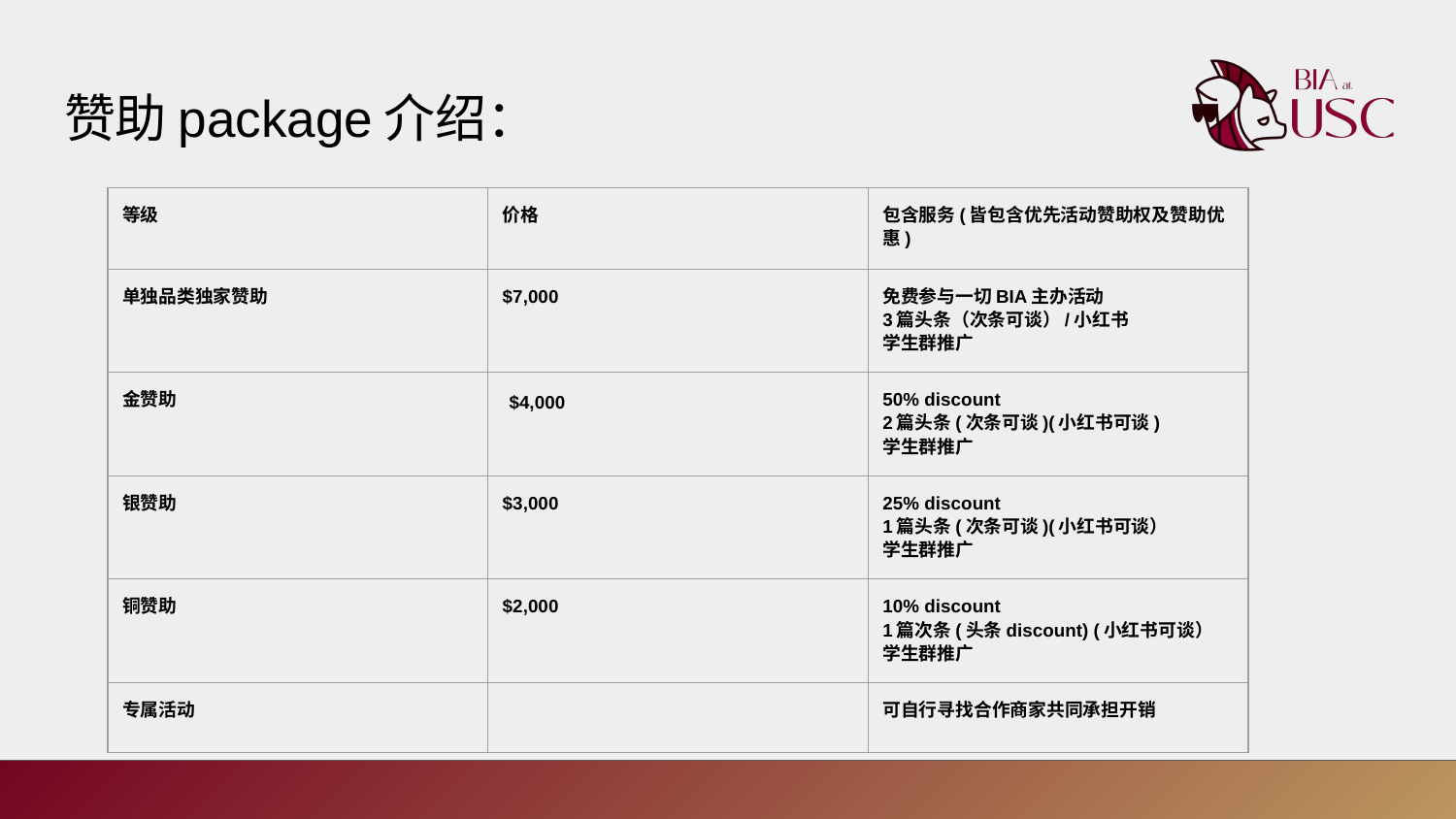

# 赞助package介绍：
| 等级 | 价格 | 包含服务(皆包含优先活动赞助权及赞助优惠) |
| --- | --- | --- |
| 单独品类独家赞助 | $7,000 | 免费参与一切BIA主办活动 3篇头条（次条可谈）/小红书 学生群推广 |
| 金赞助 | $4,000 | 50% discount 2篇头条(次条可谈)(小红书可谈) 学生群推广 |
| 银赞助 | $3,000 | 25% discount 1篇头条(次条可谈)(小红书可谈） 学生群推广 |
| 铜赞助 | $2,000 | 10% discount 1篇次条(头条discount) (小红书可谈） 学生群推广 |
| 专属活动 |  | 可自行寻找合作商家共同承担开销 |